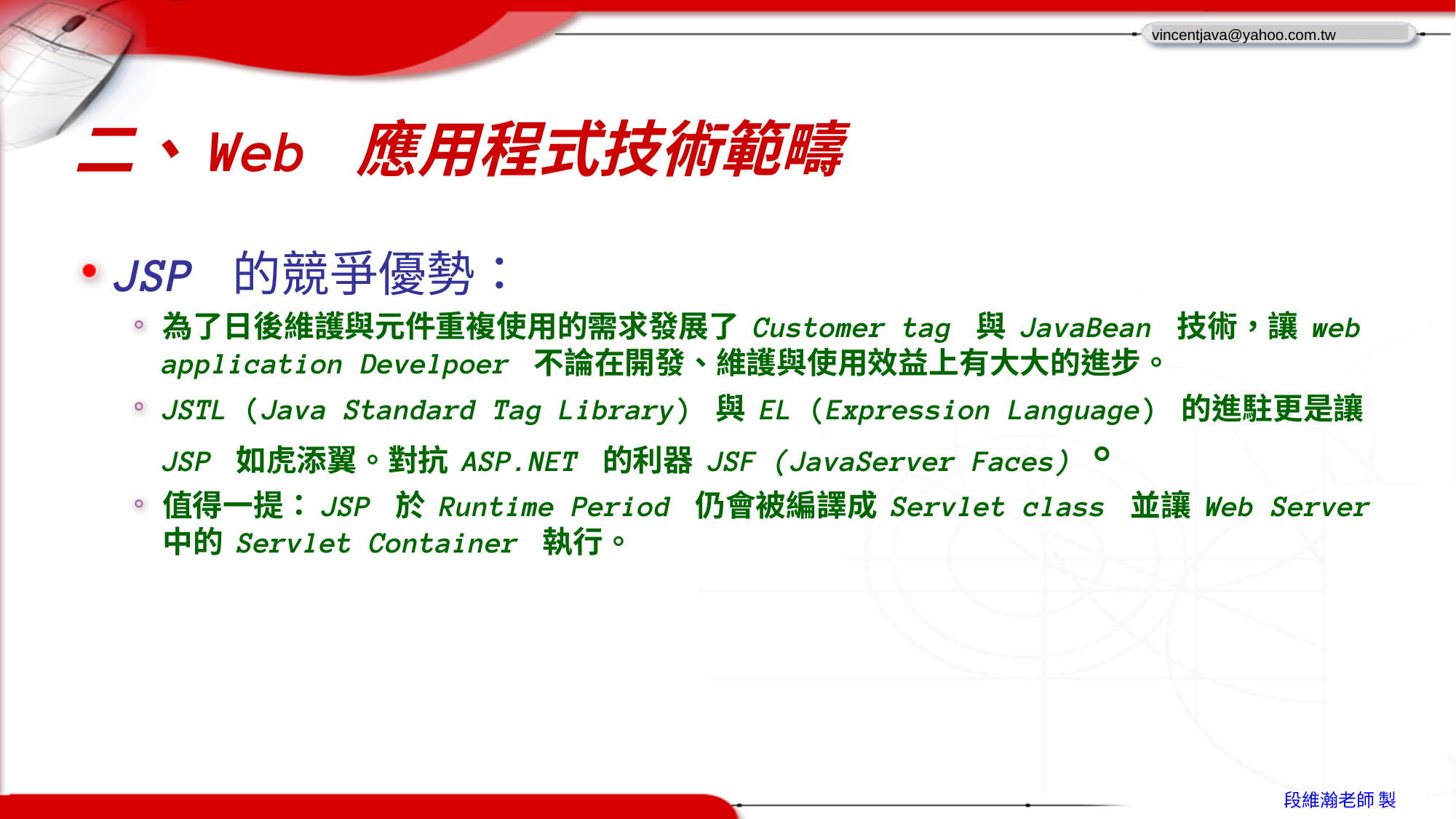

# 二、Web 應用程式技術範疇
JSP 的競爭優勢：
為了日後維護與元件重複使用的需求發展了 Customer tag 與 JavaBean 技術，讓 web application Develpoer 不論在開發、維護與使用效益上有大大的進步。
JSTL (Java Standard Tag Library) 與 EL (Expression Language) 的進駐更是讓 JSP 如虎添翼。對抗 ASP.NET 的利器 JSF (JavaServer Faces)。
值得一提：JSP 於 Runtime Period 仍會被編譯成 Servlet class 並讓 Web Server 中的 Servlet Container 執行。